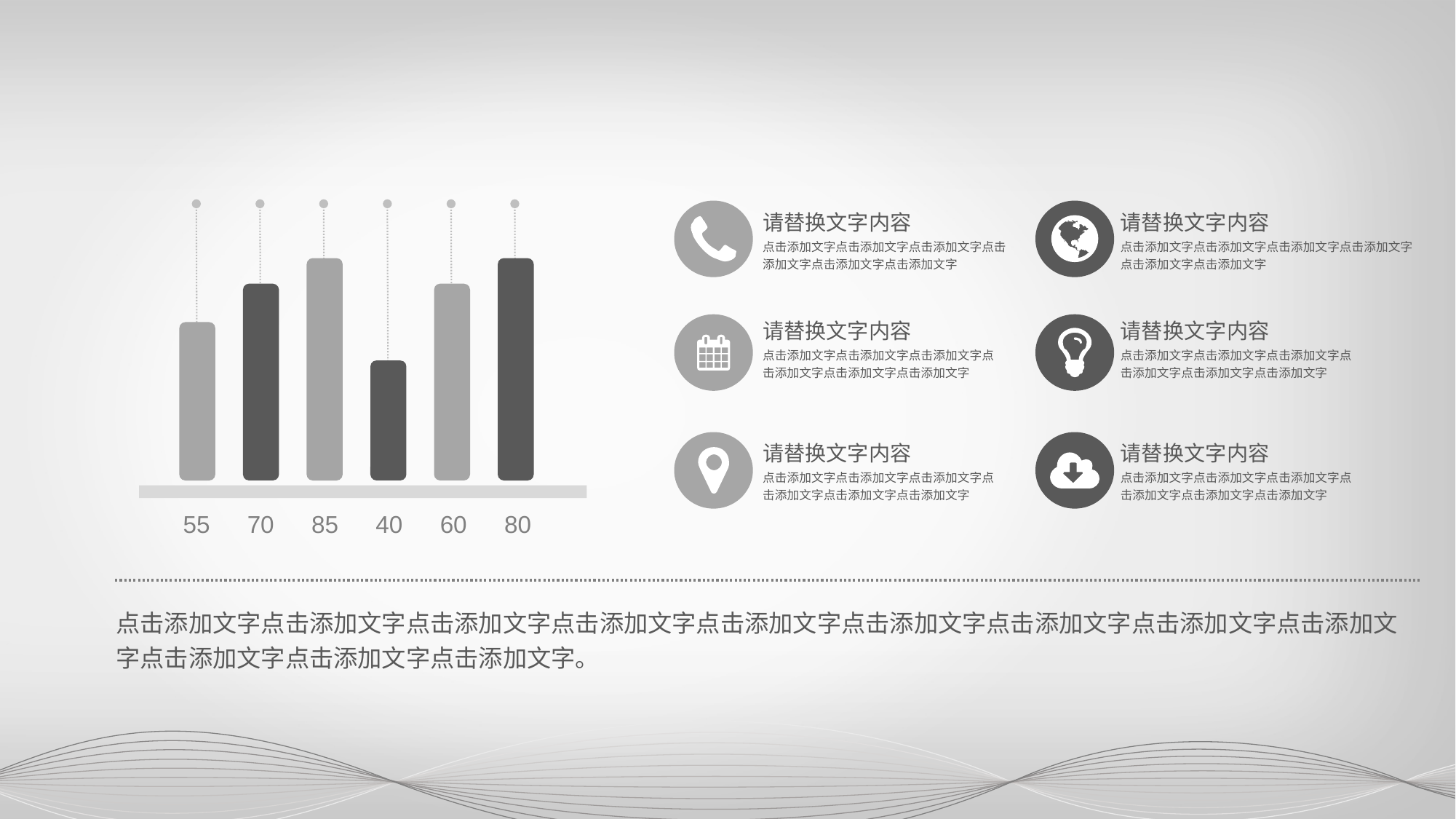

请替换文字内容
点击添加文字点击添加文字点击添加文字点击添加文字点击添加文字点击添加文字
请替换文字内容
点击添加文字点击添加文字点击添加文字点击添加文字点击添加文字点击添加文字
请替换文字内容
点击添加文字点击添加文字点击添加文字点击添加文字点击添加文字点击添加文字
请替换文字内容
点击添加文字点击添加文字点击添加文字点击添加文字点击添加文字点击添加文字

请替换文字内容
点击添加文字点击添加文字点击添加文字点击添加文字点击添加文字点击添加文字
请替换文字内容
点击添加文字点击添加文字点击添加文字点击添加文字点击添加文字点击添加文字

55
70
85
40
60
80
点击添加文字点击添加文字点击添加文字点击添加文字点击添加文字点击添加文字点击添加文字点击添加文字点击添加文字点击添加文字点击添加文字点击添加文字。